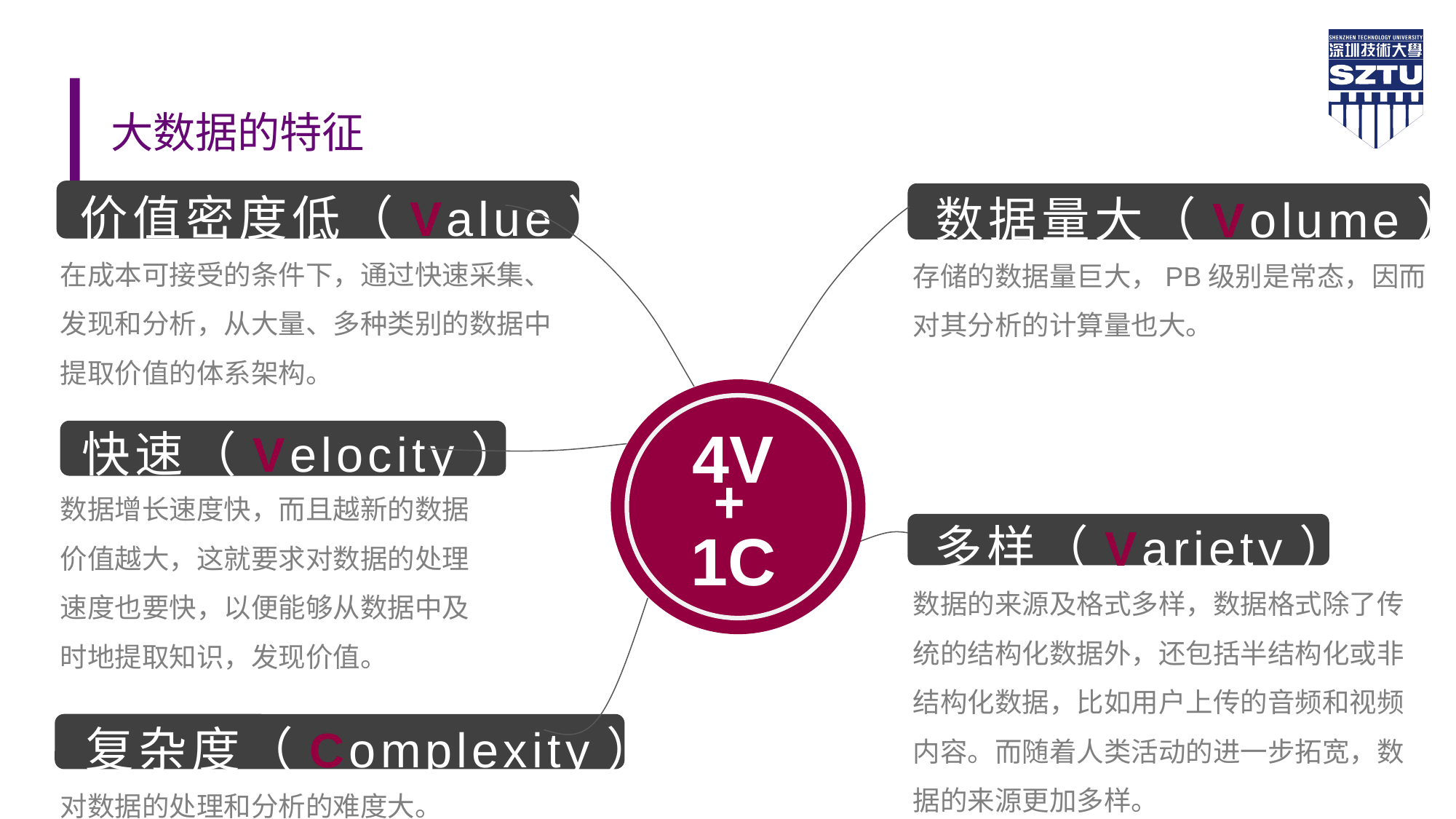

# 大数据的特征

价值密度低（Value）

数据量大（Volume）
存储的数据量巨大，PB级别是常态，因而对其分析的计算量也大。

在成本可接受的条件下，通过快速采集、发现和分析，从大量、多种类别的数据中提取价值的体系架构。

4V
快速（Velocity）

数据增长速度快，而且越新的数据价值越大，这就要求对数据的处理速度也要快，以便能够从数据中及时地提取知识，发现价值。

多样（Variety）

1C

数据的来源及格式多样，数据格式除了传统的结构化数据外，还包括半结构化或非结构化数据，比如用户上传的音频和视频内容。而随着人类活动的进一步拓宽，数据的来源更加多样。

复杂度（Complexity）

对数据的处理和分析的难度大。